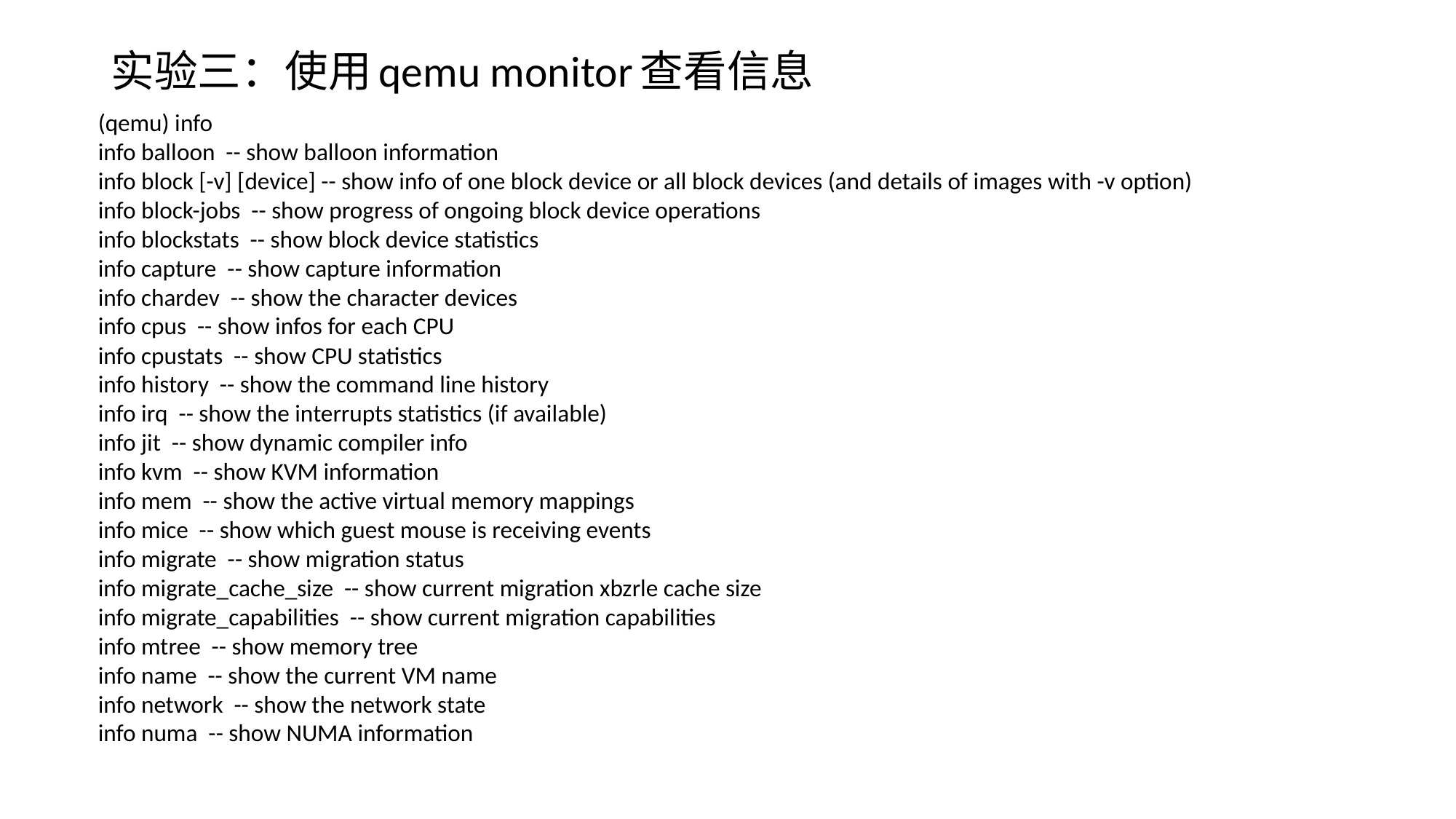

# 实验三：使用qemu monitor查看信息
(qemu) info
info balloon  -- show balloon information
info block [-v] [device] -- show info of one block device or all block devices (and details of images with -v option)
info block-jobs  -- show progress of ongoing block device operations
info blockstats  -- show block device statistics
info capture  -- show capture information
info chardev  -- show the character devices
info cpus  -- show infos for each CPU
info cpustats  -- show CPU statistics
info history  -- show the command line history
info irq  -- show the interrupts statistics (if available)
info jit  -- show dynamic compiler info
info kvm  -- show KVM information
info mem  -- show the active virtual memory mappings
info mice  -- show which guest mouse is receiving events
info migrate  -- show migration status
info migrate_cache_size  -- show current migration xbzrle cache size
info migrate_capabilities  -- show current migration capabilities
info mtree  -- show memory tree
info name  -- show the current VM name
info network  -- show the network state
info numa  -- show NUMA information